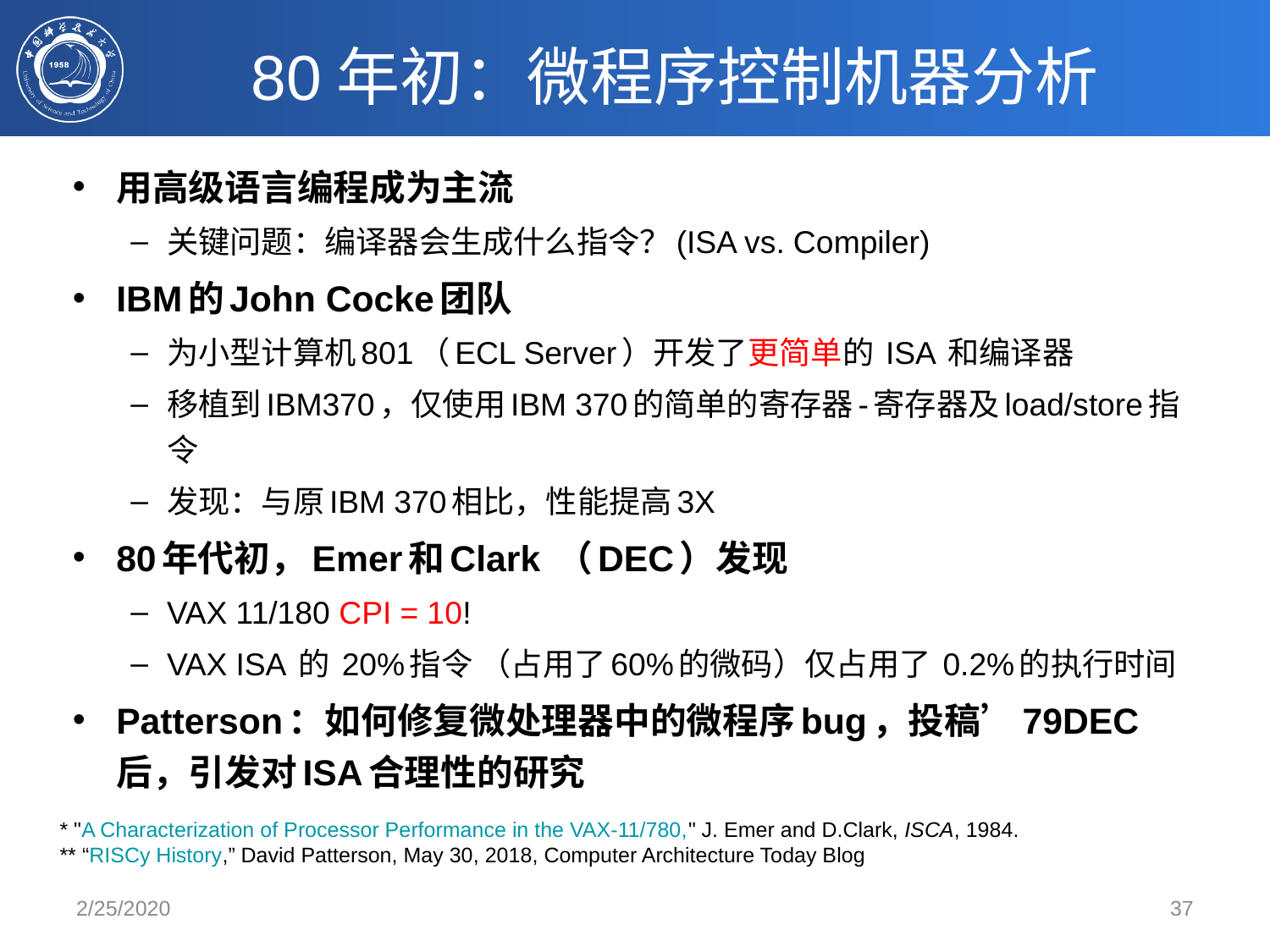

# 80年初：微程序控制机器分析
用高级语言编程成为主流
关键问题：编译器会生成什么指令？(ISA vs. Compiler)
IBM的John Cocke团队
为小型计算机801（ECL Server）开发了更简单的 ISA 和编译器
移植到IBM370，仅使用IBM 370的简单的寄存器-寄存器及load/store指令
发现：与原IBM 370相比，性能提高3X
80年代初，Emer和Clark （DEC）发现
VAX 11/180 CPI = 10!
VAX ISA 的 20%指令 （占用了60%的微码）仅占用了 0.2%的执行时间
Patterson：如何修复微处理器中的微程序bug，投稿’79DEC 后，引发对ISA合理性的研究

* "A Characterization of Processor Performance in the VAX-11/780," J. Emer and D.Clark, ISCA, 1984.
** “RISCy History,” David Patterson, May 30, 2018, Computer Architecture Today Blog
2/25/2020
37